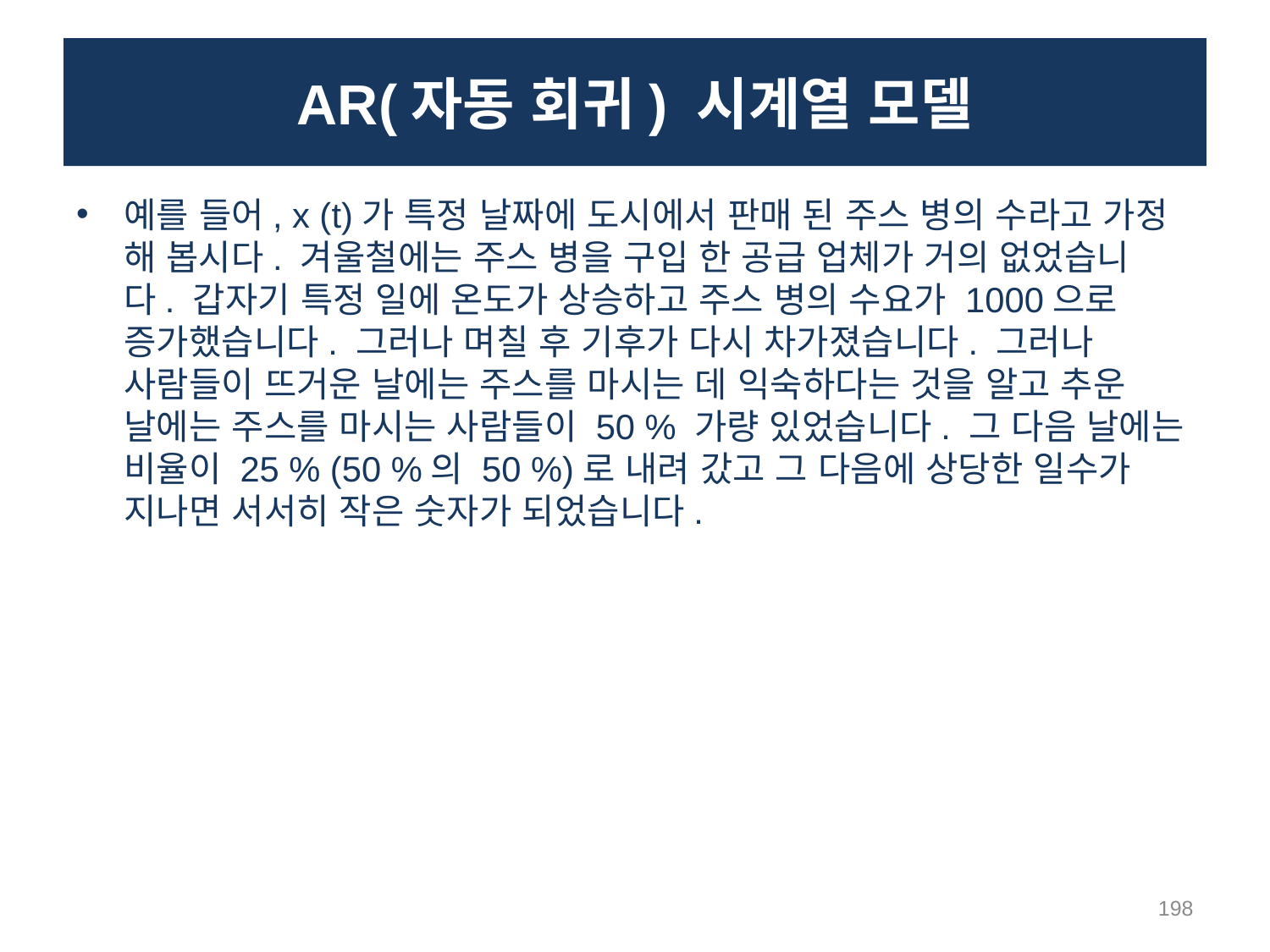

# AR(자동 회귀) 시계열 모델
예를 들어, x (t)가 특정 날짜에 도시에서 판매 된 주스 병의 수라고 가정 해 봅시다. 겨울철에는 주스 병을 구입 한 공급 업체가 거의 없었습니다. 갑자기 특정 일에 온도가 상승하고 주스 병의 수요가 1000으로 증가했습니다. 그러나 며칠 후 기후가 다시 차가졌습니다. 그러나 사람들이 뜨거운 날에는 주스를 마시는 데 익숙하다는 것을 알고 추운 날에는 주스를 마시는 사람들이 50 % 가량 있었습니다. 그 다음 날에는 비율이 25 % (50 %의 50 %)로 내려 갔고 그 다음에 상당한 일수가 지나면 서서히 작은 숫자가 되었습니다.
198